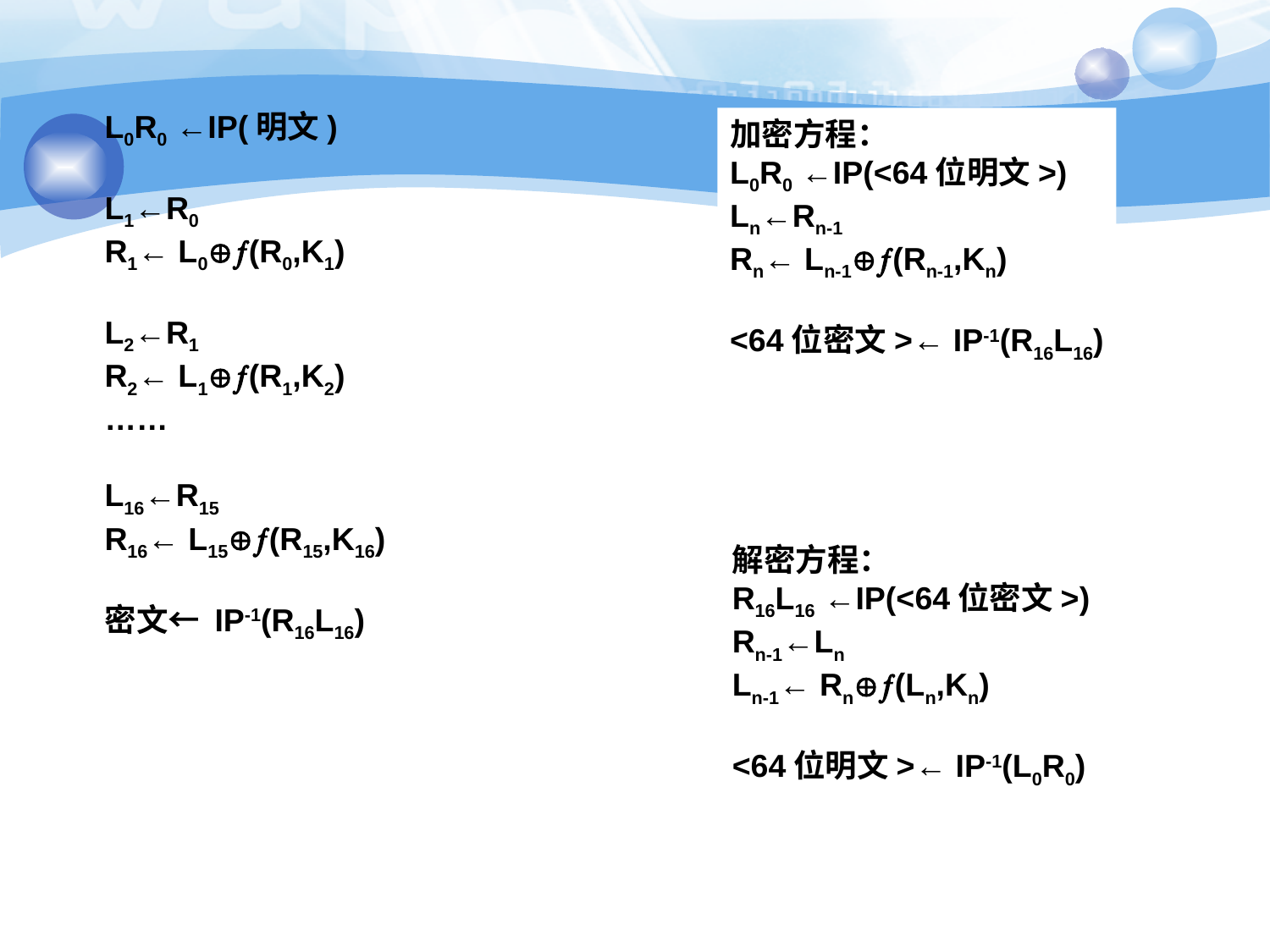

L0R0 ←IP(明文)

L1←R0
R1← L0⊕ƒ(R0,K1)

L2←R1
R2← L1⊕ƒ(R1,K2)
……

L16←R15
R16← L15⊕ƒ(R15,K16)

密文← IP-1(R16L16)

加密方程：
L0R0 ←IP(<64位明文>)
Ln←Rn-1
Rn← Ln-1⊕ƒ(Rn-1,Kn)

<64位密文>← IP-1(R16L16)
解密方程：
R16L16 ←IP(<64位密文>)
Rn-1←Ln
Ln-1← Rn⊕ƒ(Ln,Kn)

<64位明文>← IP-1(L0R0)